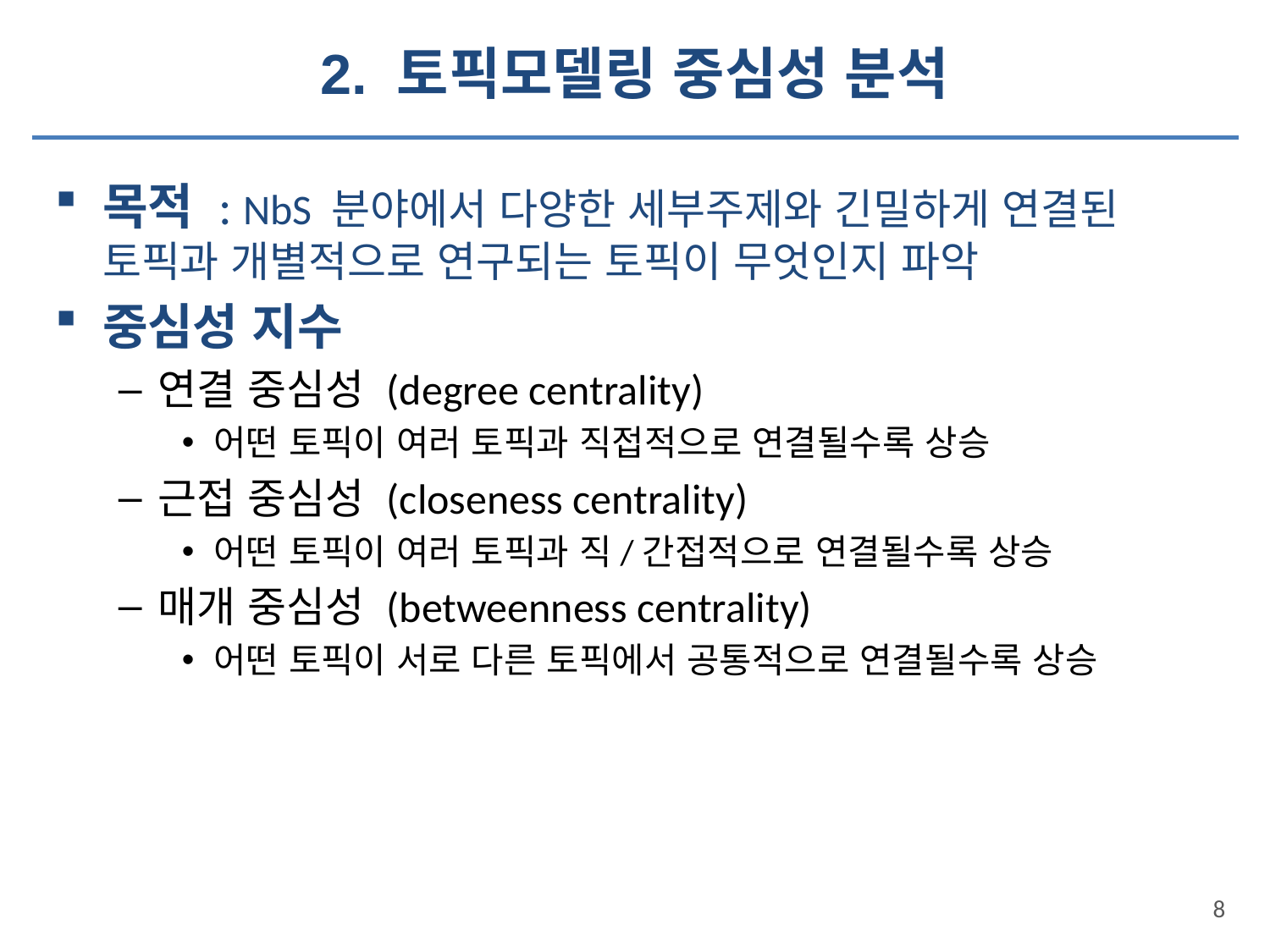

2. 토픽모델링 중심성 분석
목적 : NbS 분야에서 다양한 세부주제와 긴밀하게 연결된 토픽과 개별적으로 연구되는 토픽이 무엇인지 파악
중심성 지수
연결 중심성 (degree centrality)
어떤 토픽이 여러 토픽과 직접적으로 연결될수록 상승
근접 중심성 (closeness centrality)
어떤 토픽이 여러 토픽과 직/간접적으로 연결될수록 상승
매개 중심성 (betweenness centrality)
어떤 토픽이 서로 다른 토픽에서 공통적으로 연결될수록 상승
8